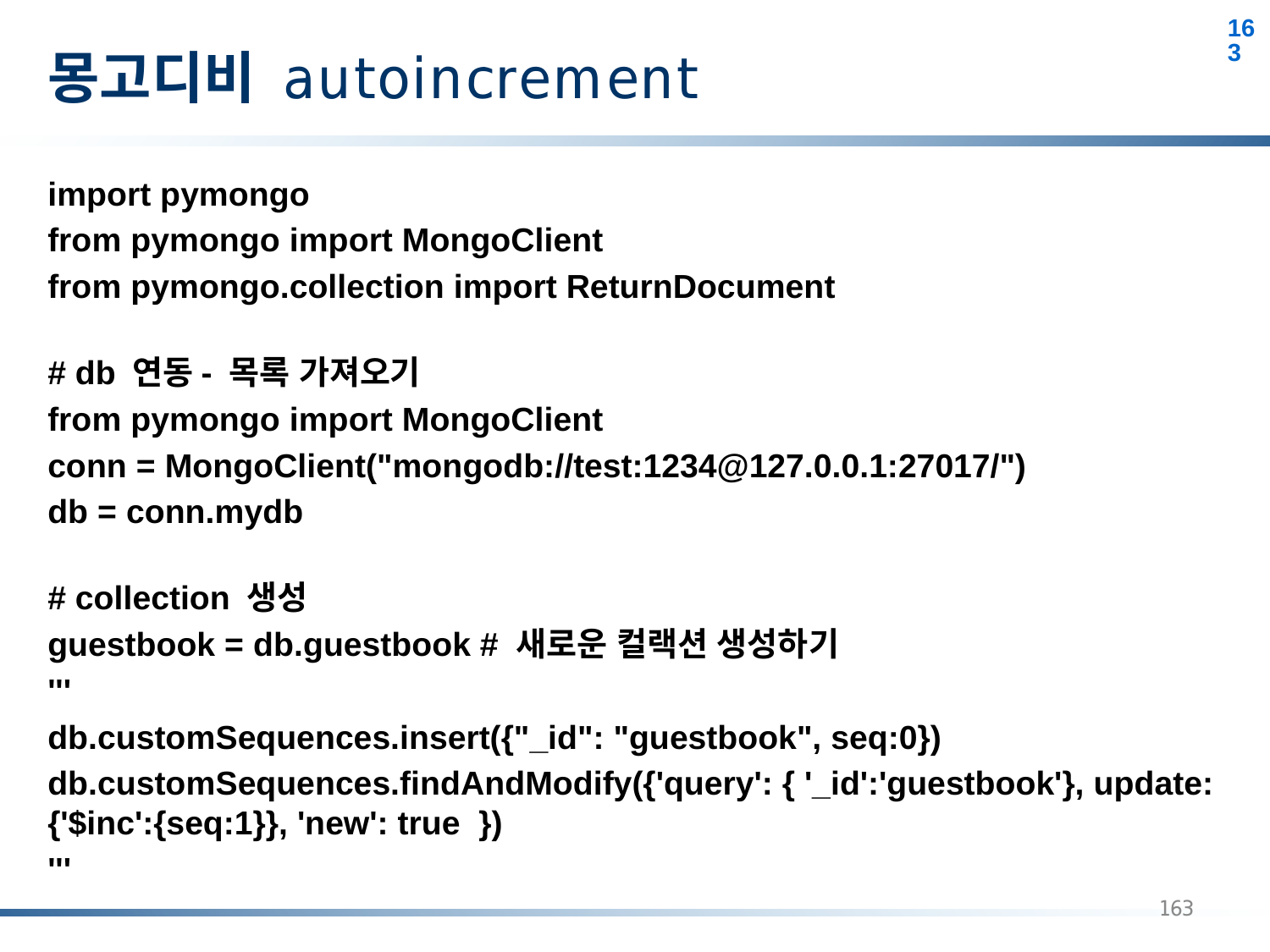

# 몽고디비 autoincrement
import pymongo
from pymongo import MongoClient
from pymongo.collection import ReturnDocument
# db 연동- 목록 가져오기
from pymongo import MongoClient
conn = MongoClient("mongodb://test:1234@127.0.0.1:27017/")
db = conn.mydb
# collection 생성
guestbook = db.guestbook # 새로운 컬랙션 생성하기
'''
db.customSequences.insert({"_id": "guestbook", seq:0})
db.customSequences.findAndModify({'query': { '_id':'guestbook'}, update: {'$inc':{seq:1}}, 'new': true  })
'''

163